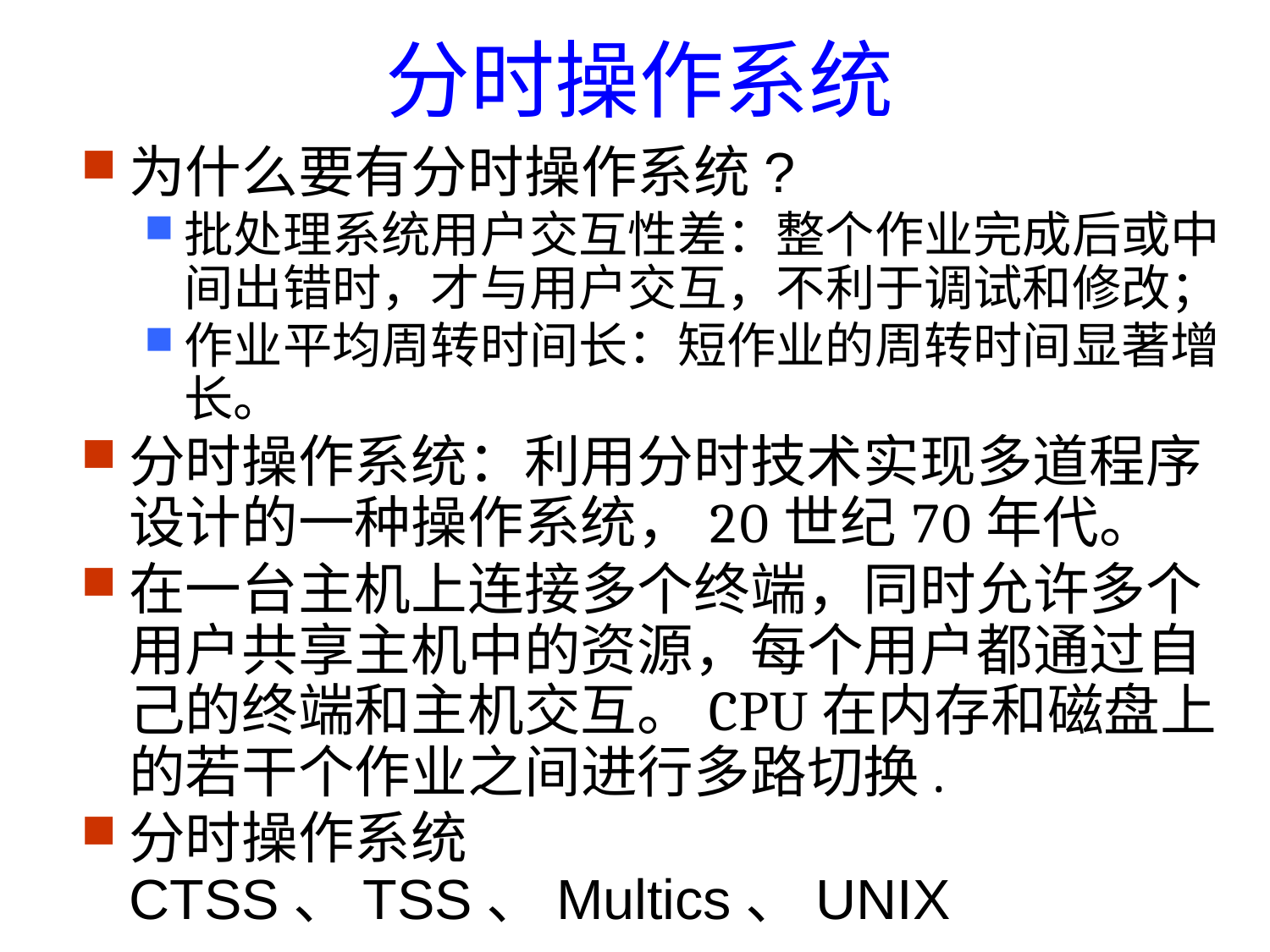

# 分时操作系统
为什么要有分时操作系统?
批处理系统用户交互性差：整个作业完成后或中间出错时，才与用户交互，不利于调试和修改；
作业平均周转时间长：短作业的周转时间显著增长。
分时操作系统：利用分时技术实现多道程序设计的一种操作系统，20世纪70年代。
在一台主机上连接多个终端，同时允许多个用户共享主机中的资源，每个用户都通过自己的终端和主机交互。CPU在内存和磁盘上的若干个作业之间进行多路切换.
分时操作系统CTSS、TSS、Multics、UNIX